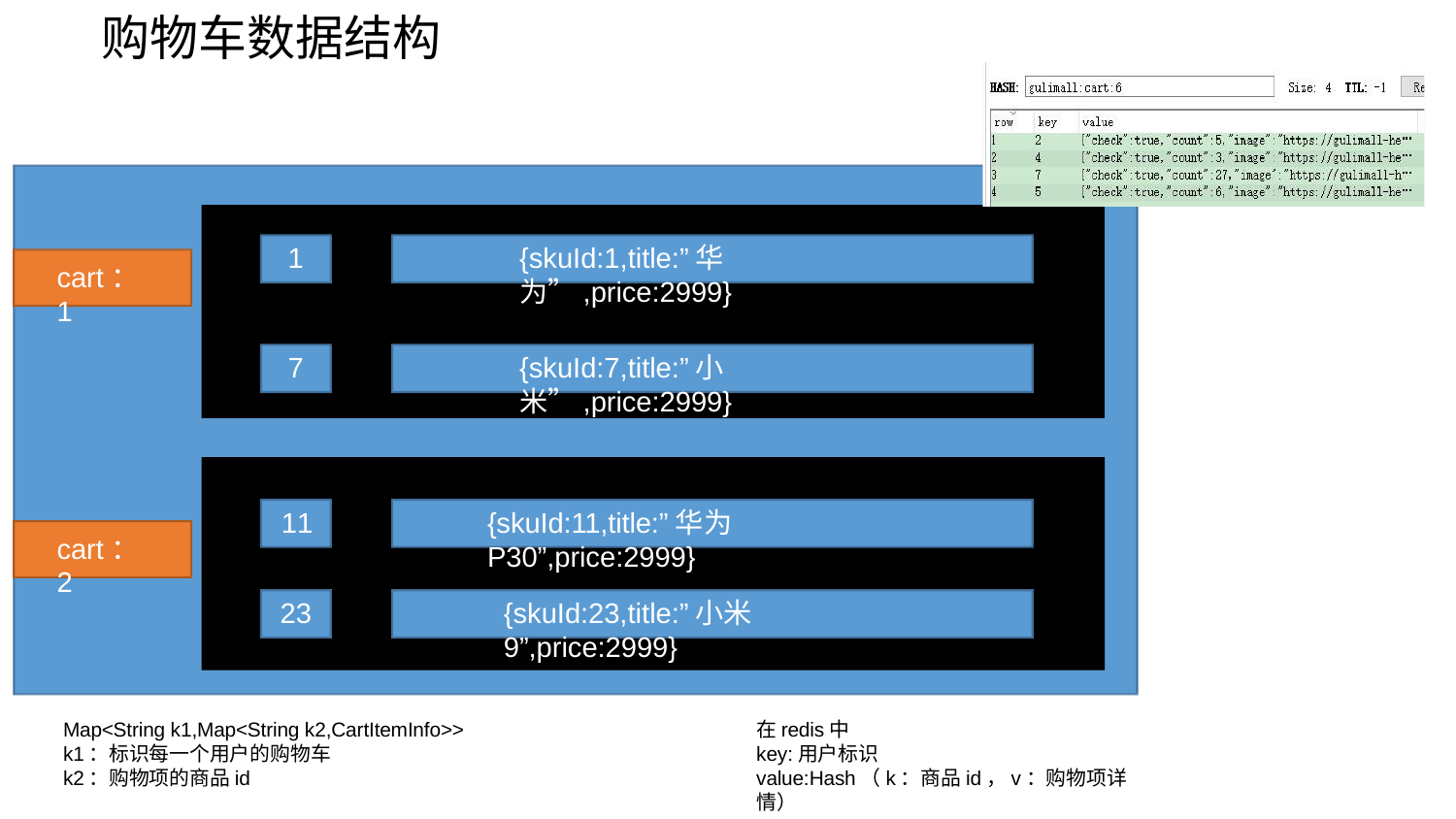

# 购物车数据结构

{skuId:1,title:”华为”,price:2999}
1
cart：1

{skuId:7,title:”小米”,price:2999}
7

{skuId:11,title:”华为P30”,price:2999}
11

cart：2

{skuId:23,title:”小米9”,price:2999}
23
Map<String k1,Map<String k2,CartItemInfo>>  k1：标识每一个用户的购物车
k2：购物项的商品id
在redis中
key:用户标识
value:Hash（k：商品id，v：购物项详情）